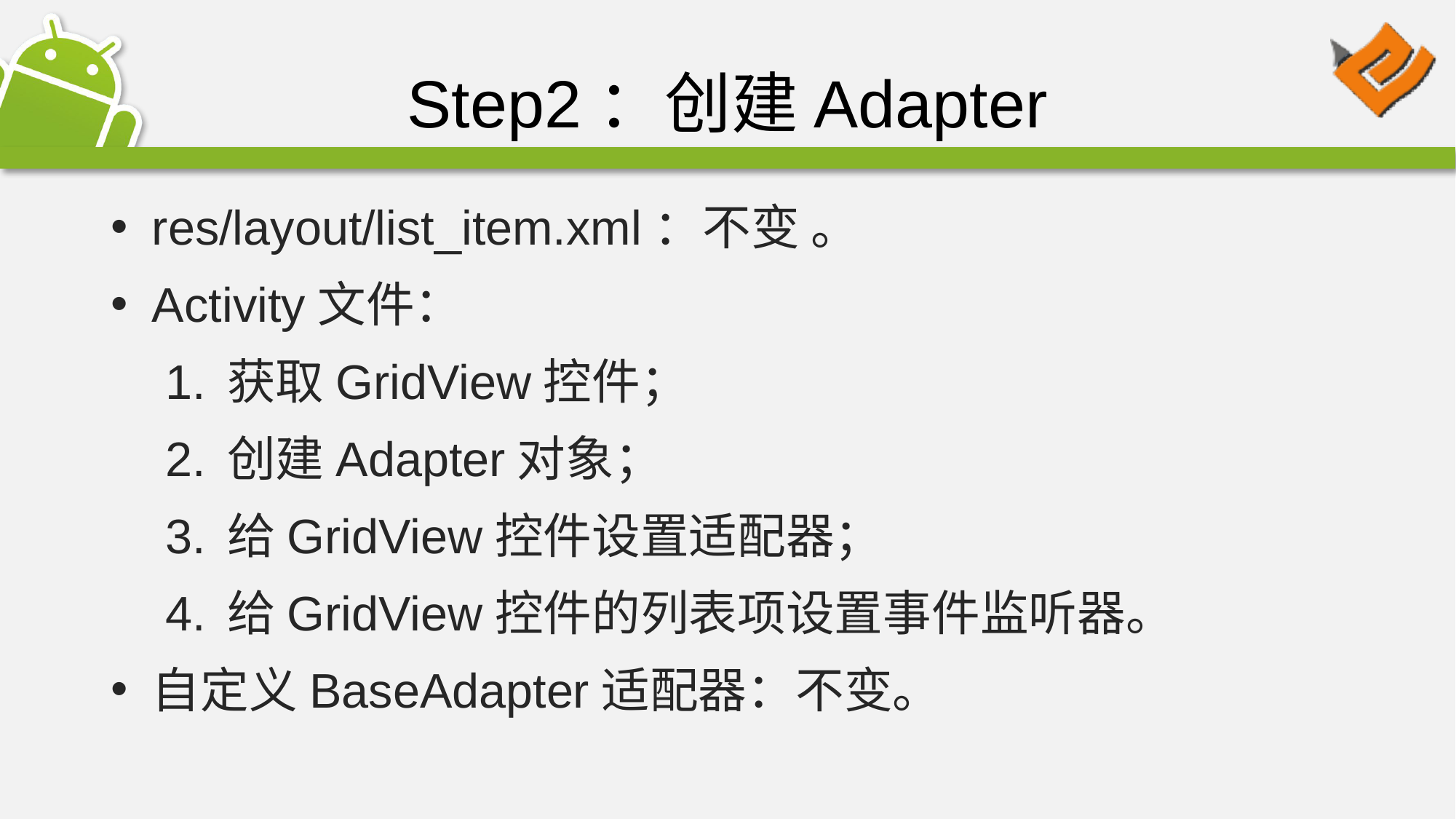

# Step2：创建Adapter
res/layout/list_item.xml：不变 。
Activity文件：
获取GridView控件；
创建Adapter对象；
给GridView控件设置适配器；
给GridView控件的列表项设置事件监听器。
自定义BaseAdapter适配器：不变。